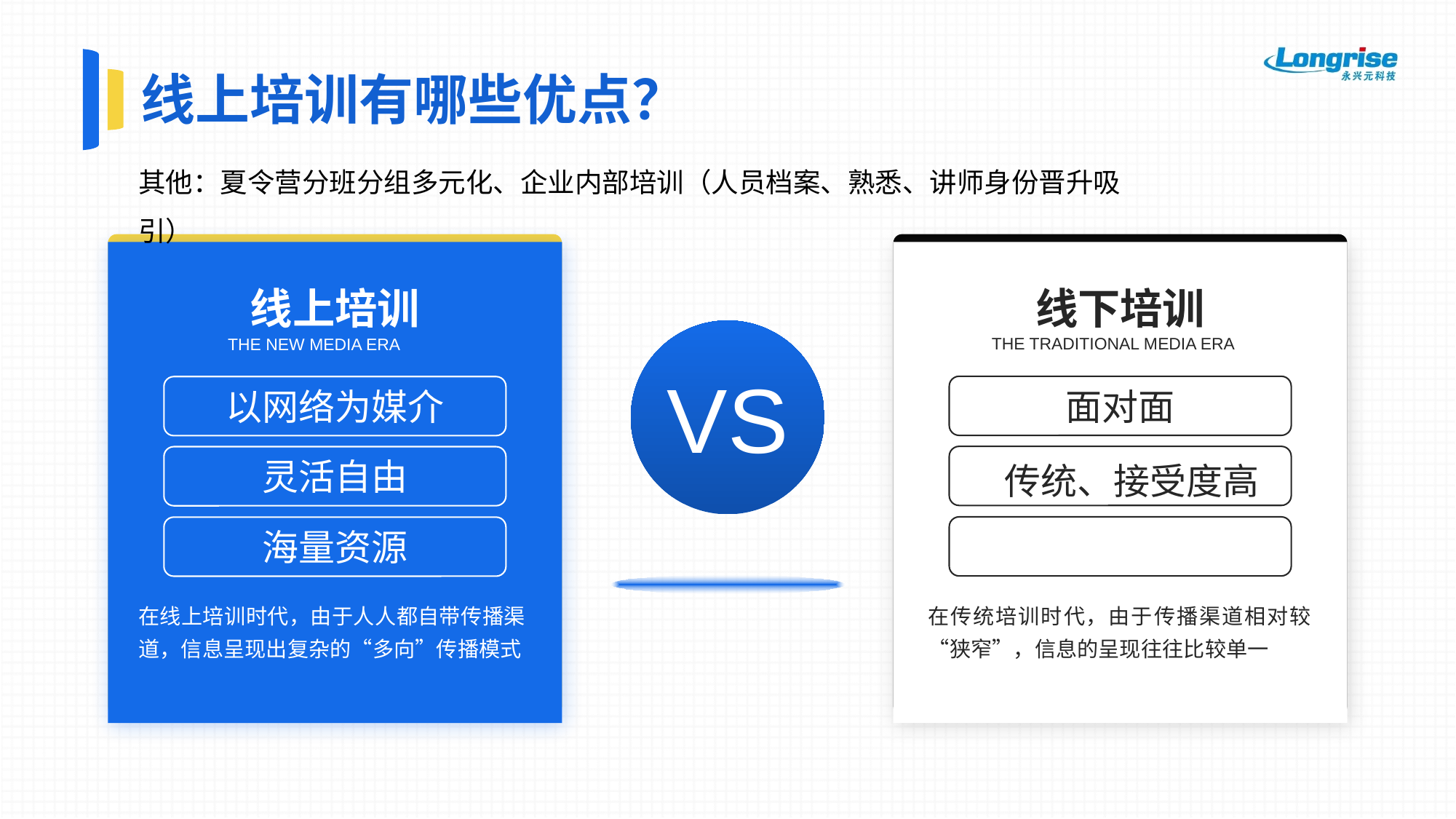

线上培训有哪些优点？
其他：夏令营分班分组多元化、企业内部培训（人员档案、熟悉、讲师身份晋升吸引）

线下培训
线上培训

VS

THE TRADITIONAL MEDIA ERA
THE NEW MEDIA ERA

面对面
以网络为媒介

灵活自由
传统、接受度高

海量资源
在线上培训时代，由于人人都自带传播渠道，信息呈现出复杂的“多向”传播模式
在传统培训时代，由于传播渠道相对较“狭窄”，信息的呈现往往比较单一